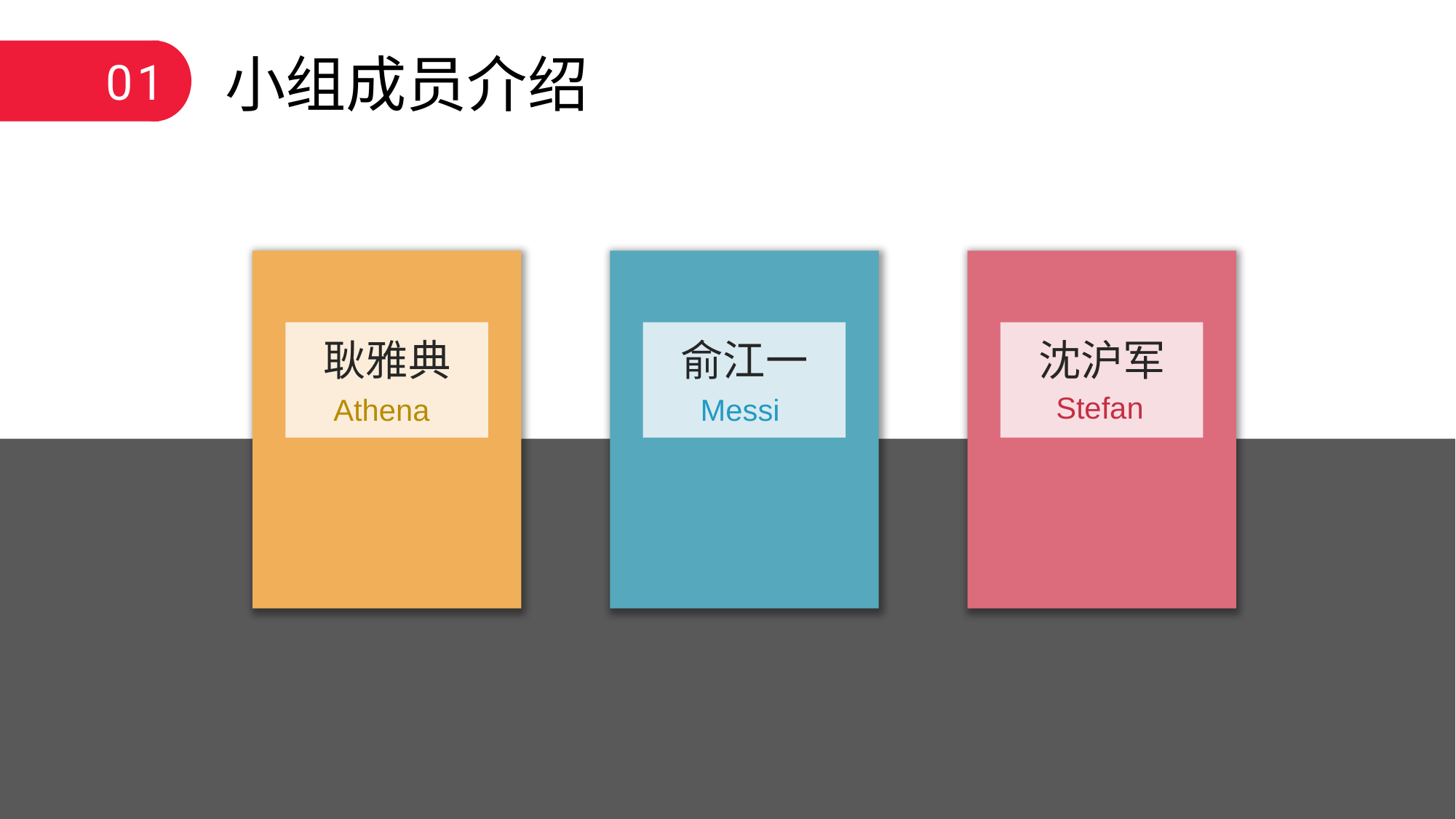

01
小组成员介绍

耿雅典
俞江一
沈沪军
Stefan
Athena
Messi

3